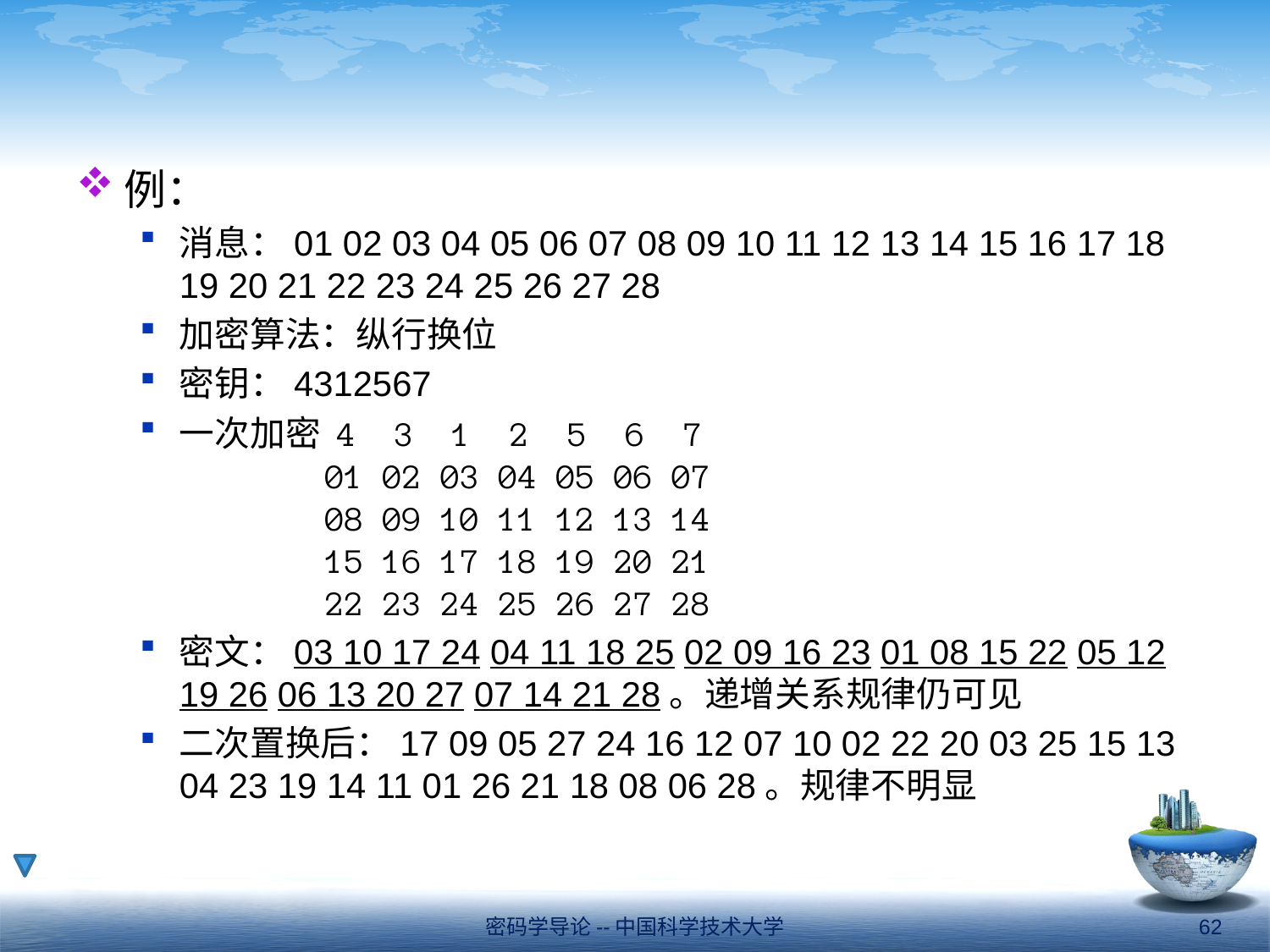

#
例：
消息：01 02 03 04 05 06 07 08 09 10 11 12 13 14 15 16 17 18 19 20 21 22 23 24 25 26 27 28
加密算法：纵行换位
密钥：4312567
一次加密 4  3  1  2  5  6  7
01 02 03 04 05 06 07
08 09 10 11 12 13 14
15 16 17 18 19 20 21
22 23 24 25 26 27 28
密文：03 10 17 24 04 11 18 25 02 09 16 23 01 08 15 22 05 12 19 26 06 13 20 27 07 14 21 28。递增关系规律仍可见
二次置换后：17 09 05 27 24 16 12 07 10 02 22 20 03 25 15 13 04 23 19 14 11 01 26 21 18 08 06 28。规律不明显

密码学导论--中国科学技术大学
62